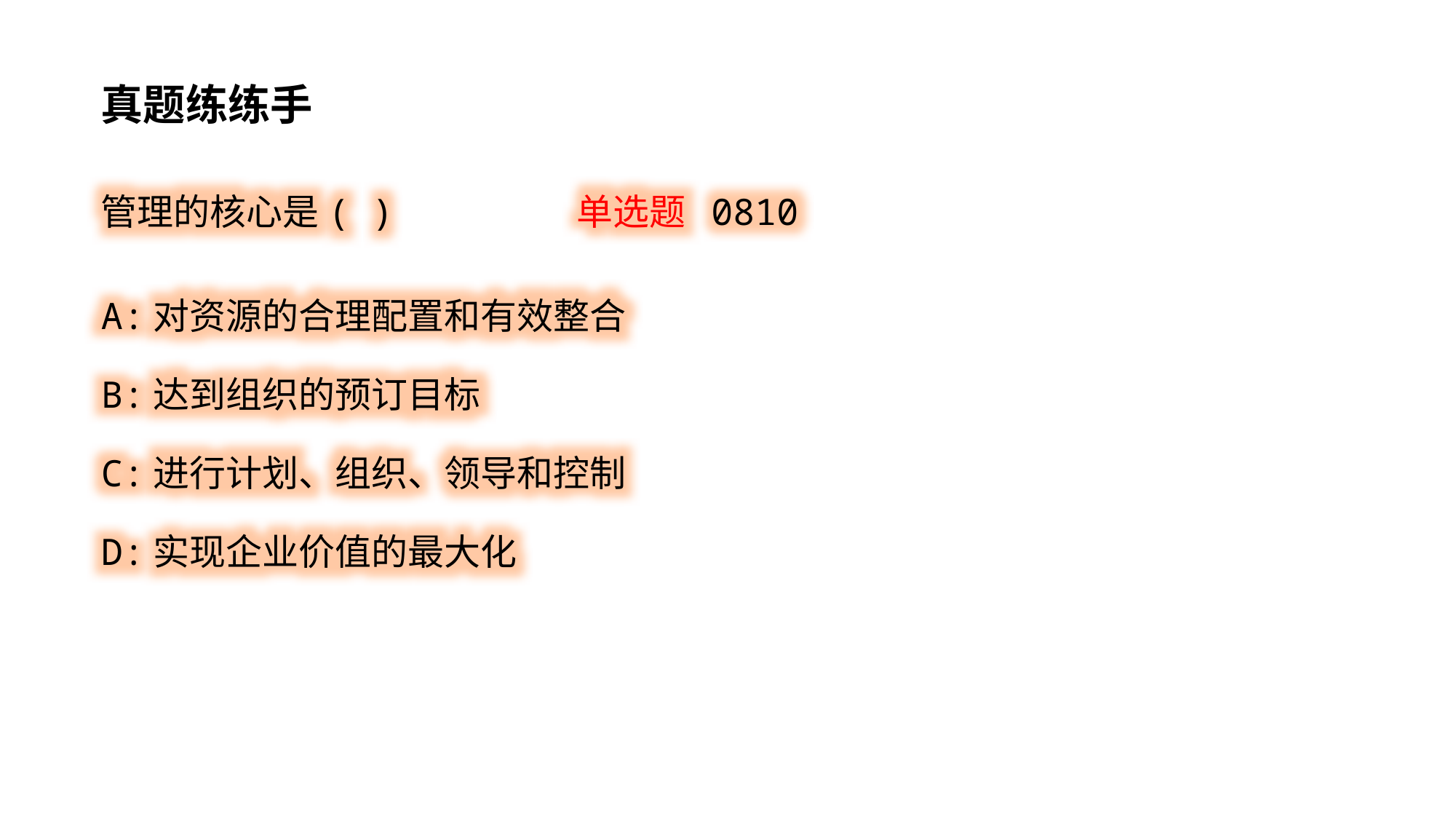

真题练练手
管理的核心是( )        单选题  0810

A:对资源的合理配置和有效整合

B:达到组织的预订目标

C:进行计划、组织、领导和控制

D:实现企业价值的最大化